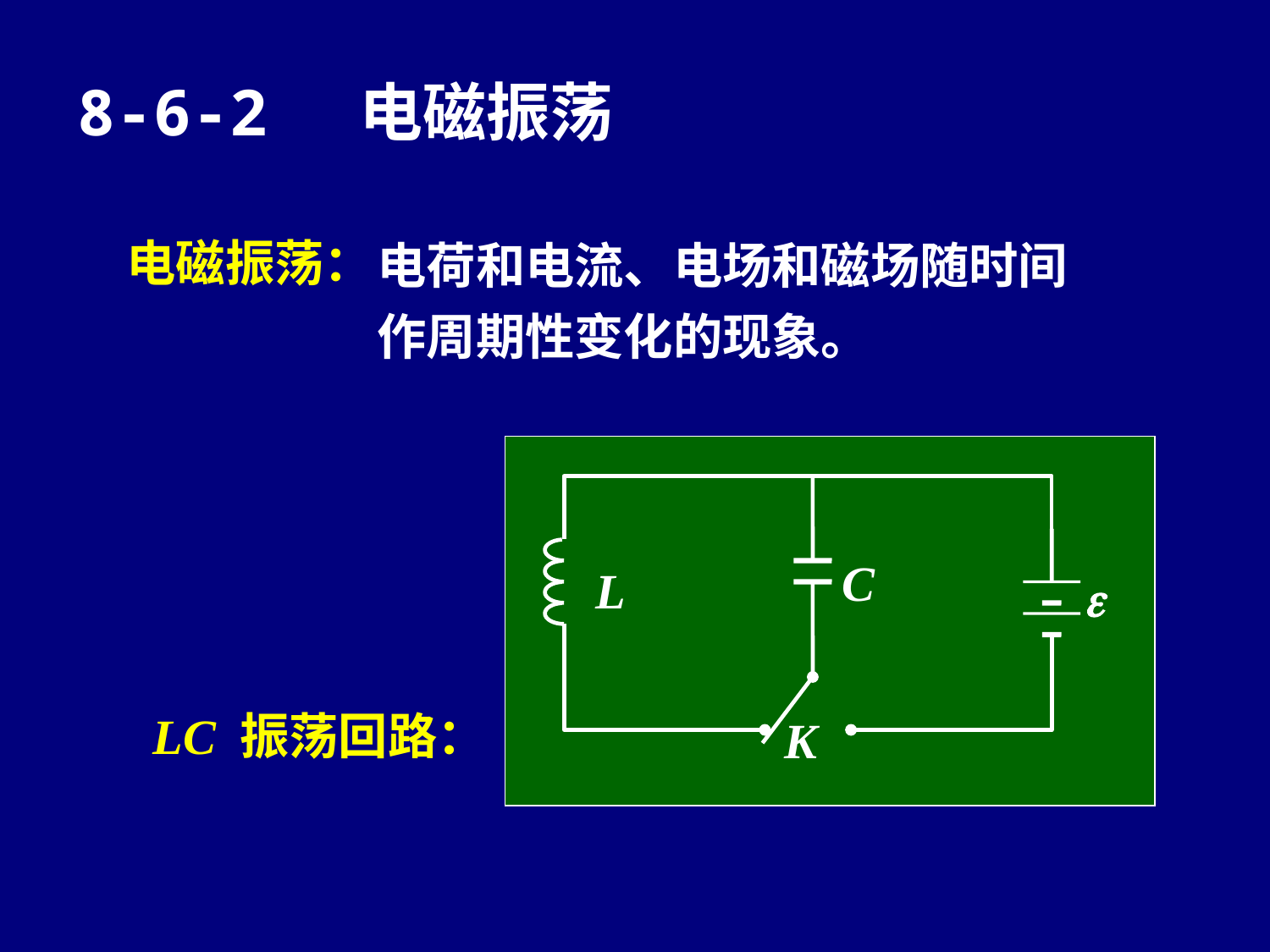

8-6-2  电磁振荡
电荷和电流、电场和磁场随时间作周期性变化的现象。
电磁振荡：

C
L

ε

K
LC 振荡回路：